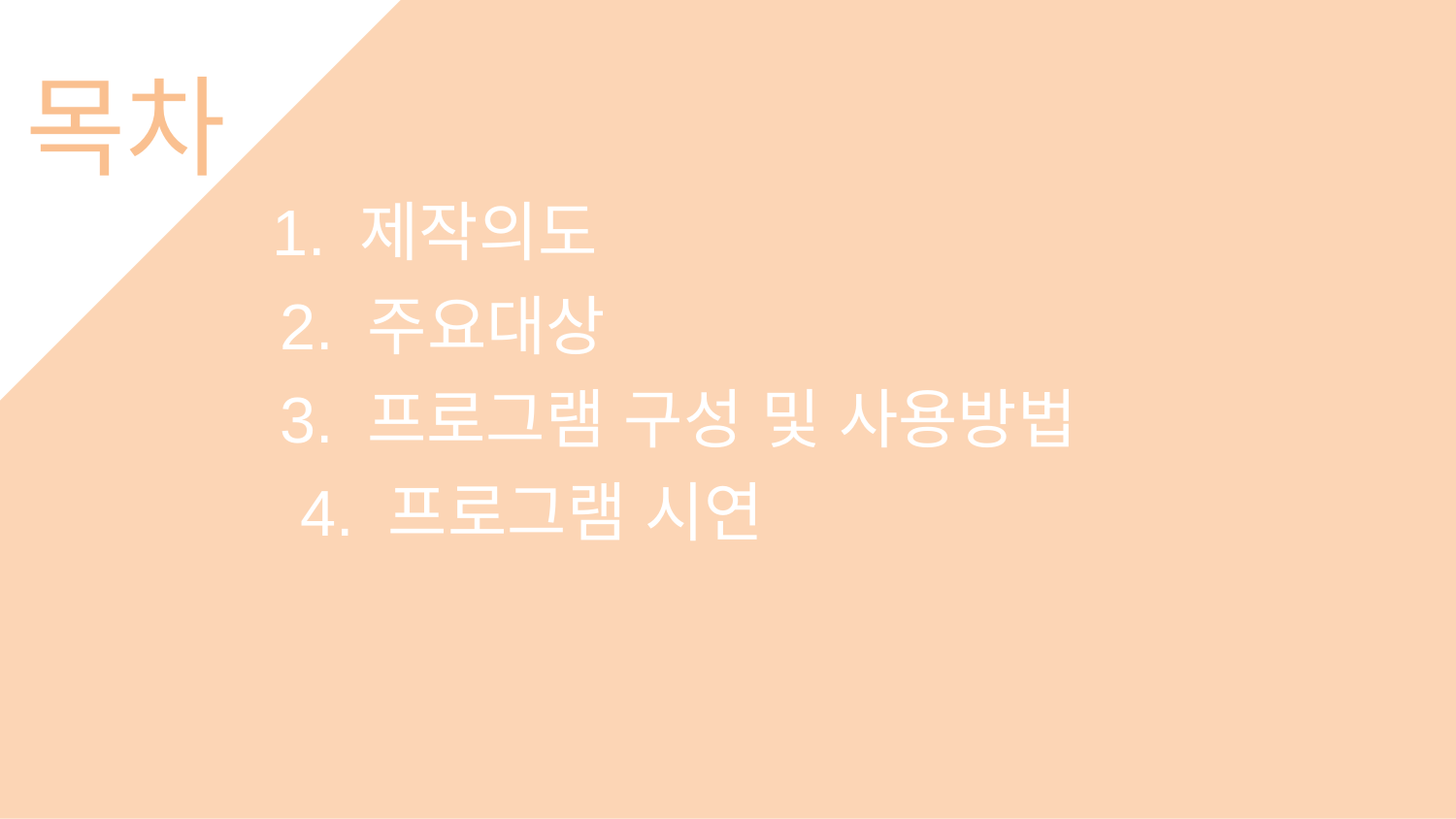

목차
1. 제작의도
매 순간이 행복하길, 당신의 하루
2. 주요대상
3. 프로그램 구성 및 사용방법
4. 프로그램 시연